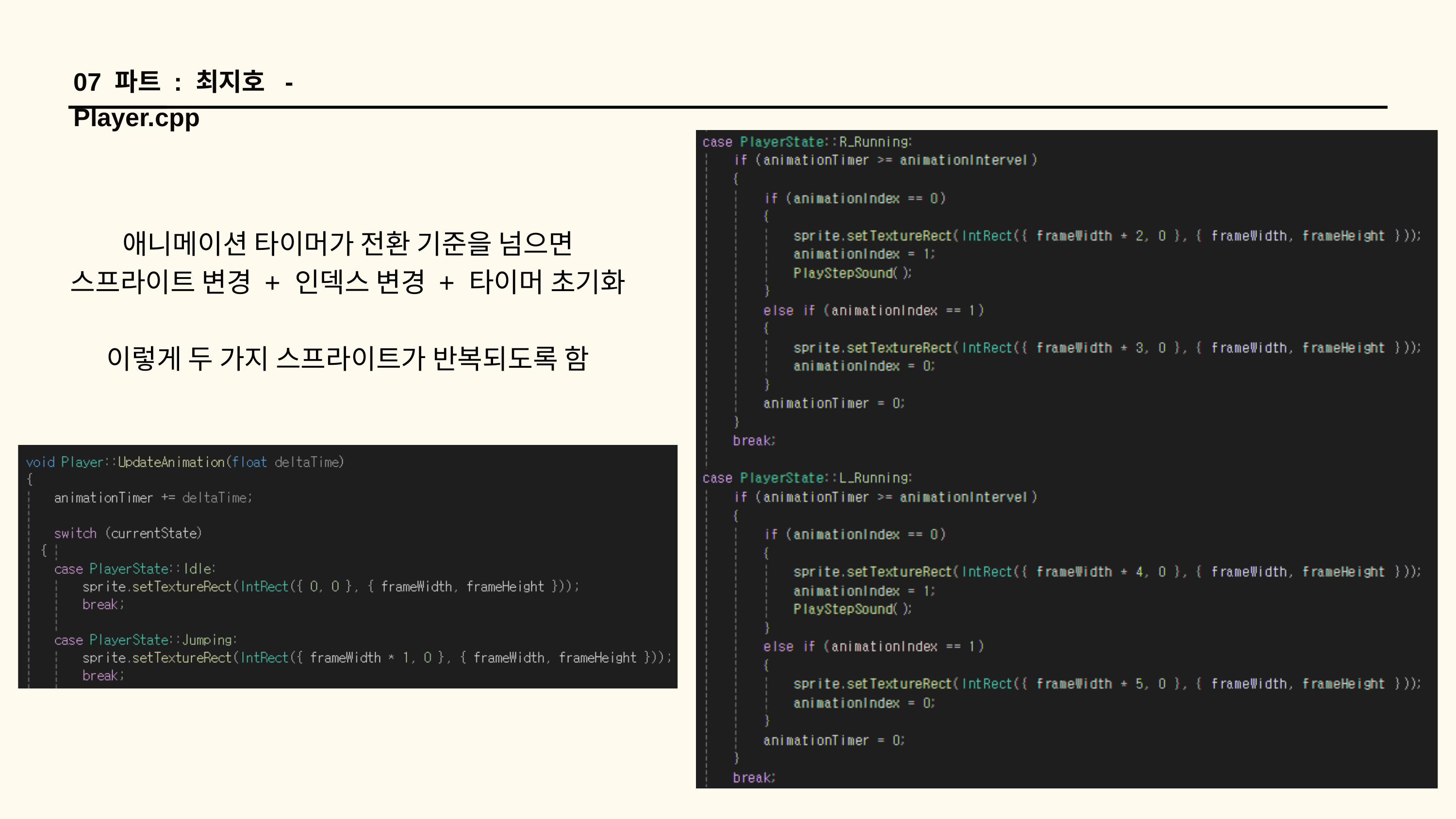

07 파트 : 최지호  - Player.cpp

애니메이션 타이머가 전환 기준을 넘으면
스프라이트 변경 + 인덱스 변경 + 타이머 초기화

이렇게 두 가지 스프라이트가 반복되도록 함